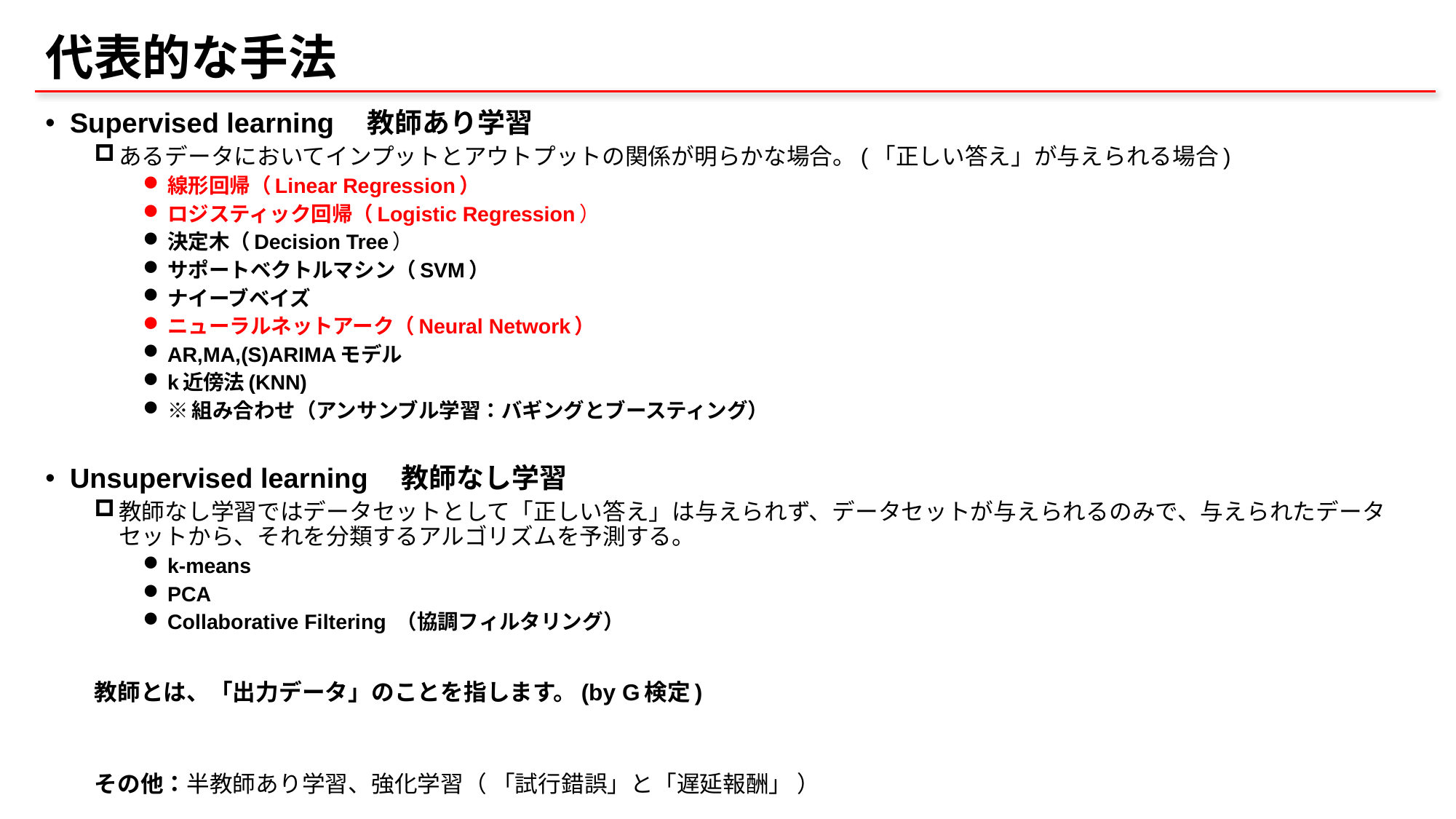

# 代表的な手法
Supervised learning　教師あり学習
あるデータにおいてインプットとアウトプットの関係が明らかな場合。(「正しい答え」が与えられる場合)
線形回帰（Linear Regression）
ロジスティック回帰（Logistic Regression）
決定木（Decision Tree）
サポートベクトルマシン（SVM）
ナイーブベイズ
ニューラルネットアーク（Neural Network）
AR,MA,(S)ARIMAモデル
k近傍法(KNN)
※組み合わせ（アンサンブル学習：バギングとブースティング）

Unsupervised learning　教師なし学習
教師なし学習ではデータセットとして「正しい答え」は与えられず、データセットが与えられるのみで、与えられたデータセットから、それを分類するアルゴリズムを予測する。
k-means
PCA
Collaborative Filtering （協調フィルタリング）

教師とは、「出力データ」のことを指します。(by G検定)

その他：半教師あり学習、強化学習（ 「試行錯誤」と「遅延報酬」 ）